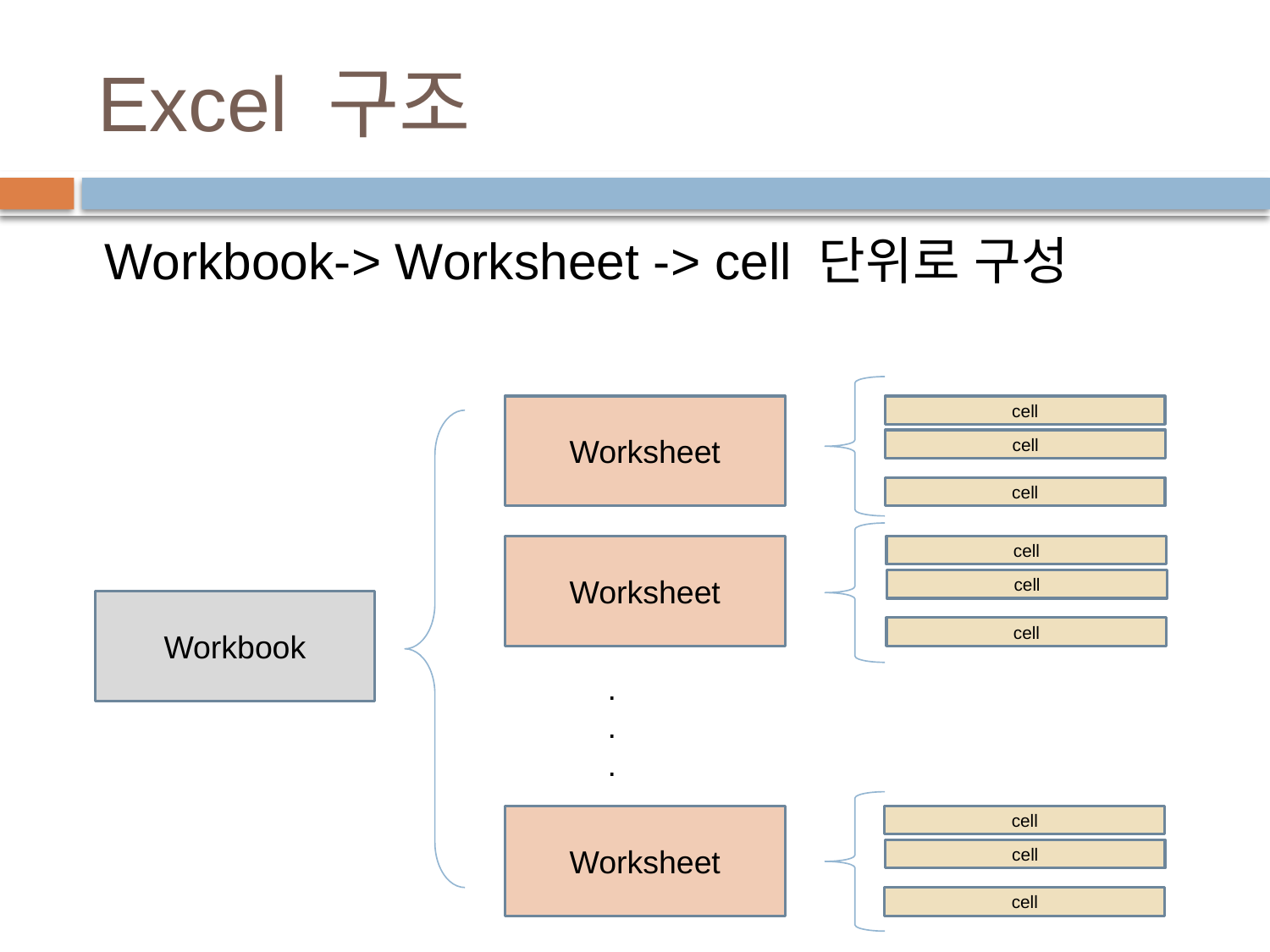

# Excel 구조
  Workbook-> Worksheet -> cell 단위로 구성

cell
cell
cell
Worksheet

cell
cell
cell
Worksheet
Workbook
.
.
.

Worksheet
cell
cell
cell